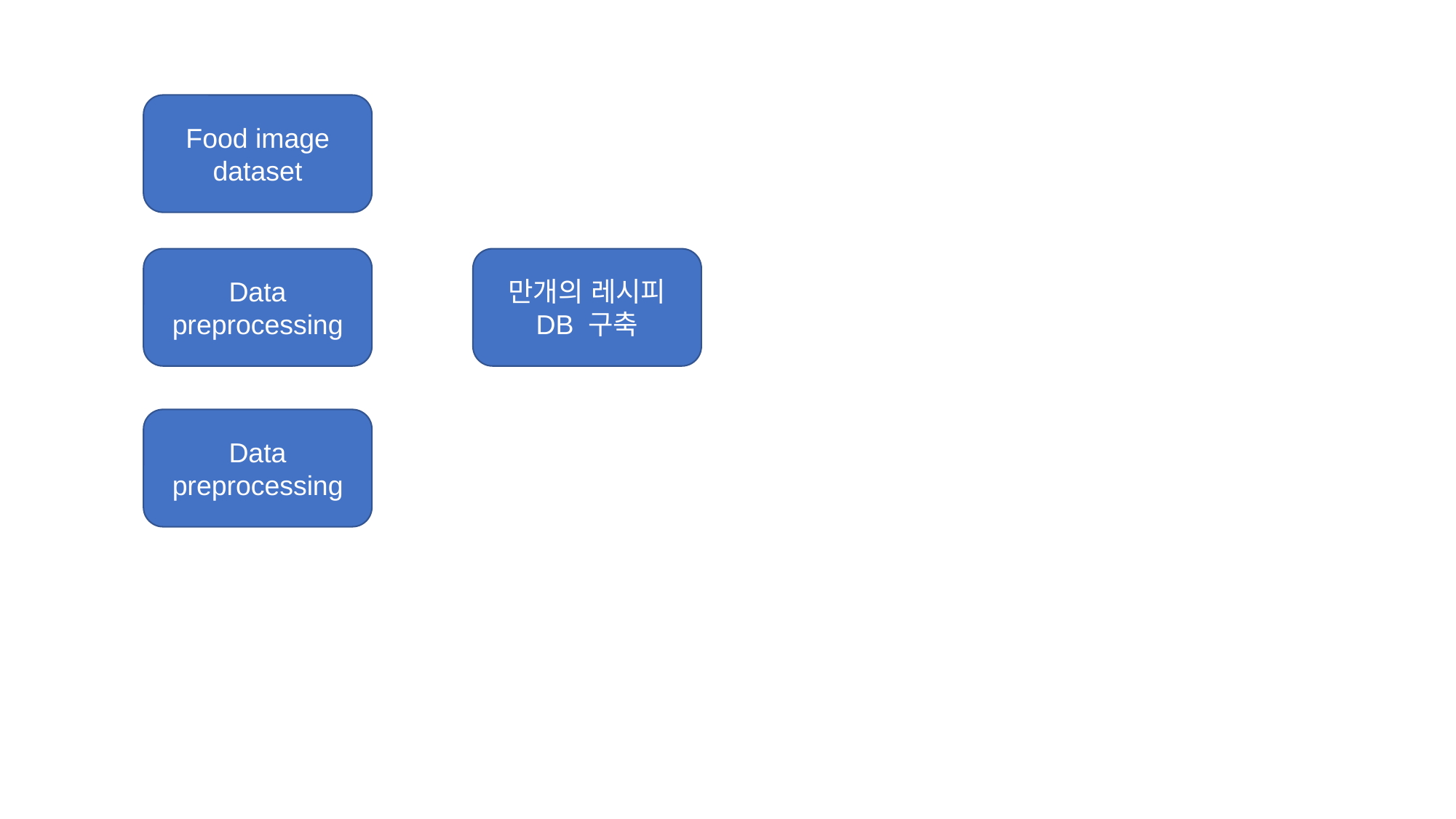

Food image dataset
만개의 레시피
DB 구축
Data preprocessing
Data preprocessing